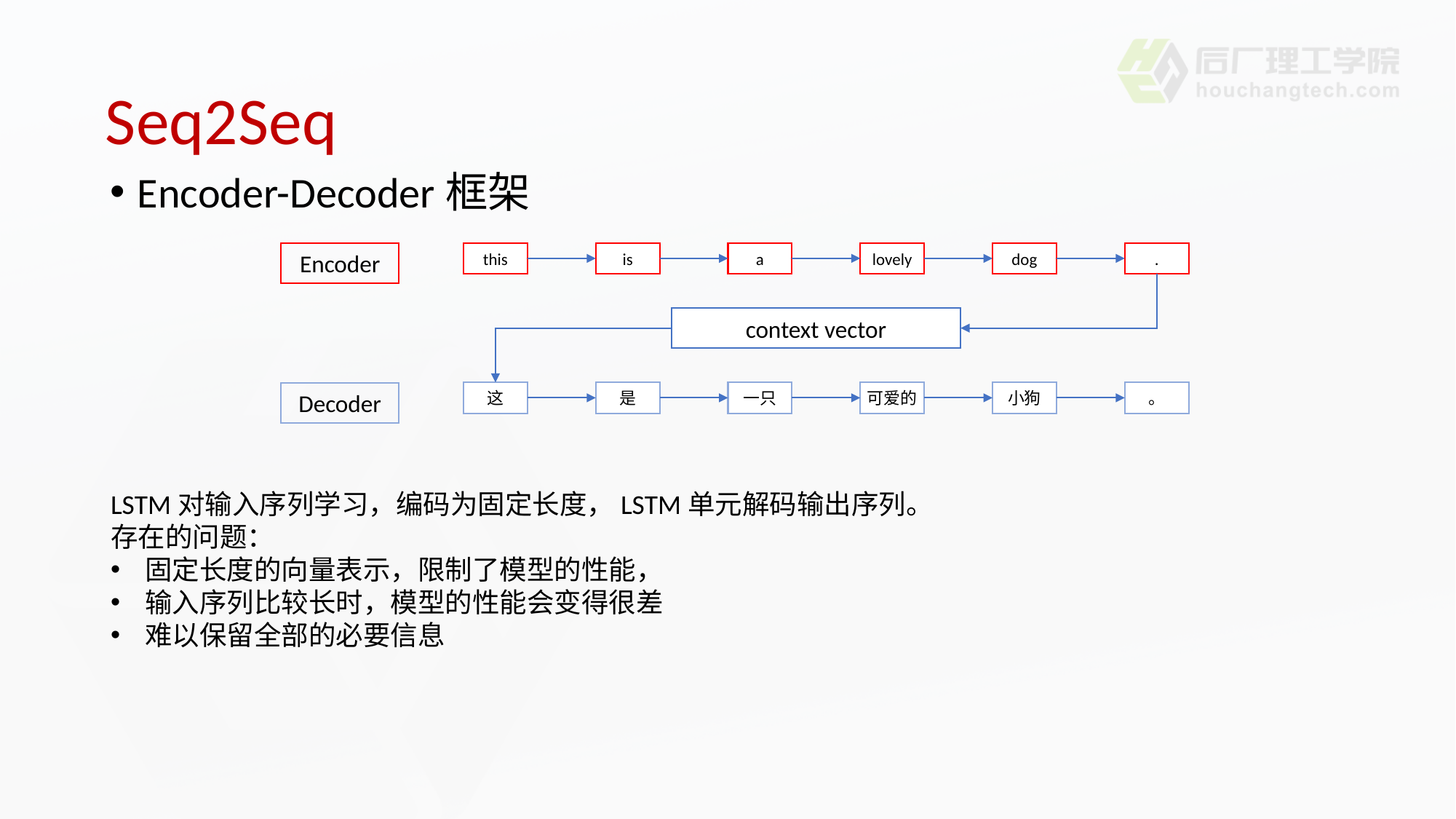

# Seq2Seq
Encoder-Decoder框架
this
is
a
lovely
dog
.
Encoder
context vector
这
是
一只
可爱的
小狗
。
Decoder
LSTM对输入序列学习，编码为固定长度，LSTM单元解码输出序列。
存在的问题：
固定长度的向量表示，限制了模型的性能，
输入序列比较长时，模型的性能会变得很差
难以保留全部的必要信息